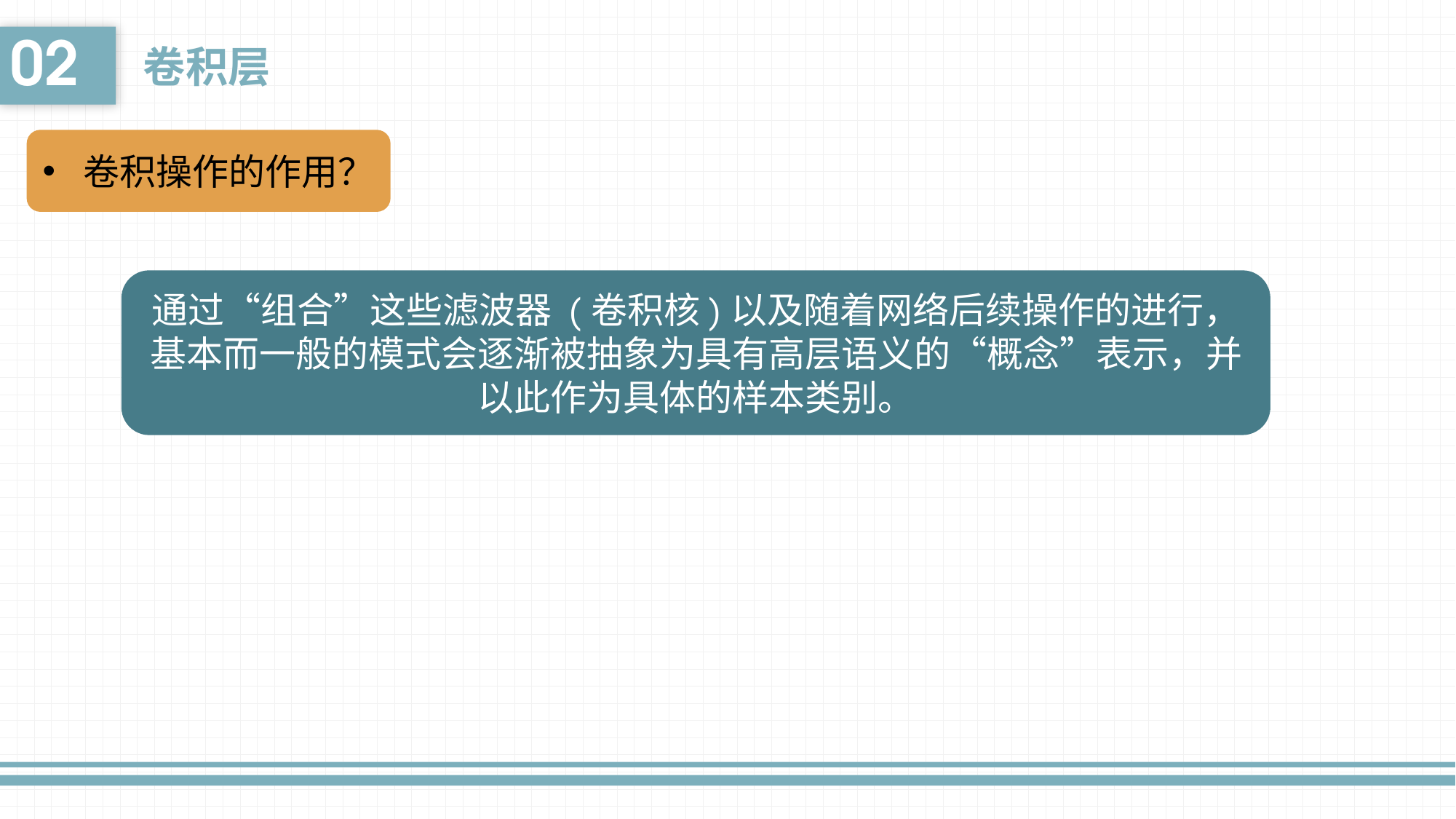

02
卷积层
卷积操作的作用？
通过“组合”这些滤波器 (卷积核)以及随着网络后续操作的进行，基本而一般的模式会逐渐被抽象为具有高层语义的“概念”表示，并以此作为具体的样本类别。